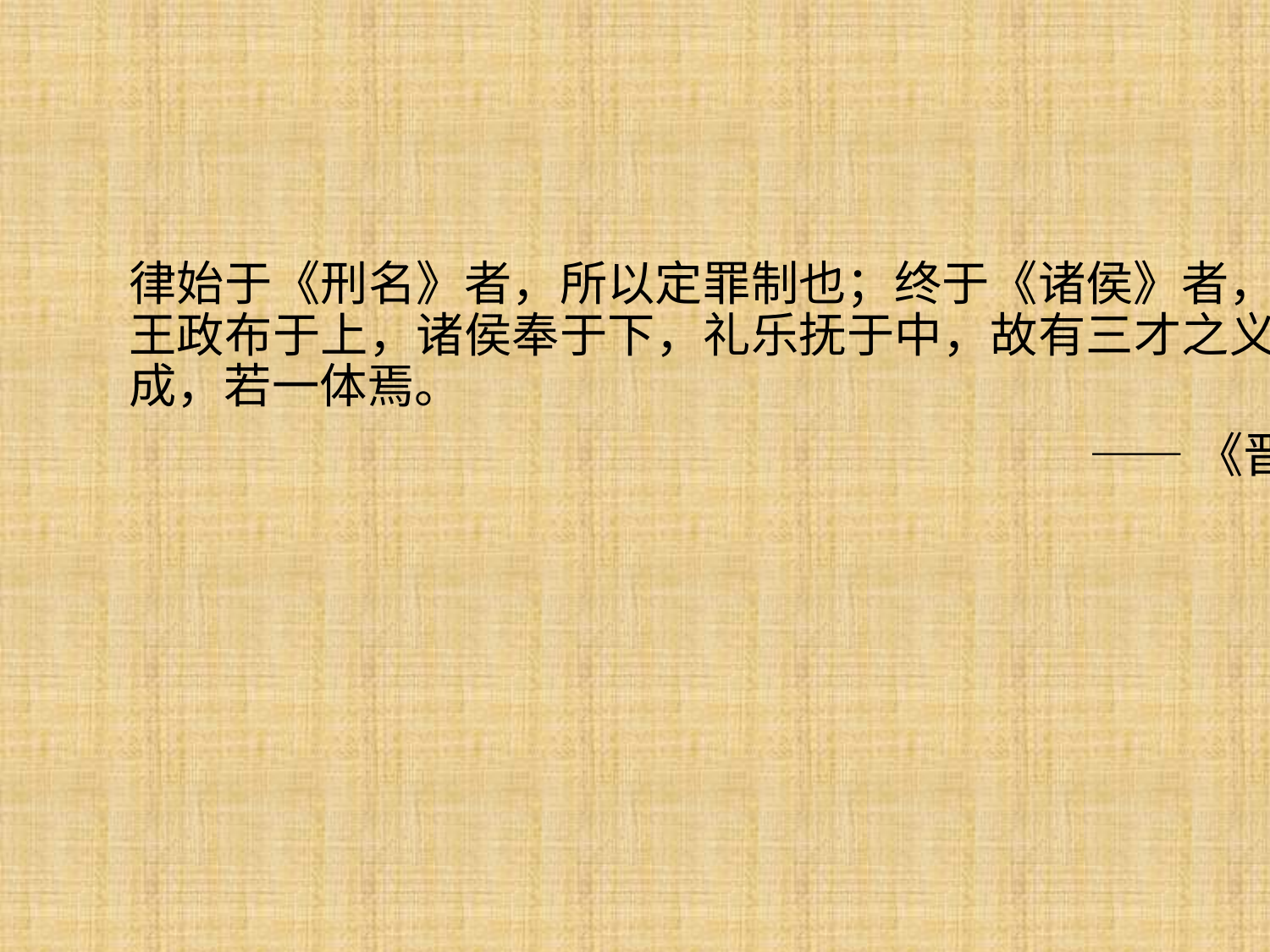

律始于《刑名》者，所以定罪制也；终于《诸侯》者，所以毕其政也。王政布于上，诸侯奉于下，礼乐抚于中，故有三才之义焉，其相须而成，若一体焉。
——《晋书·刑法志》